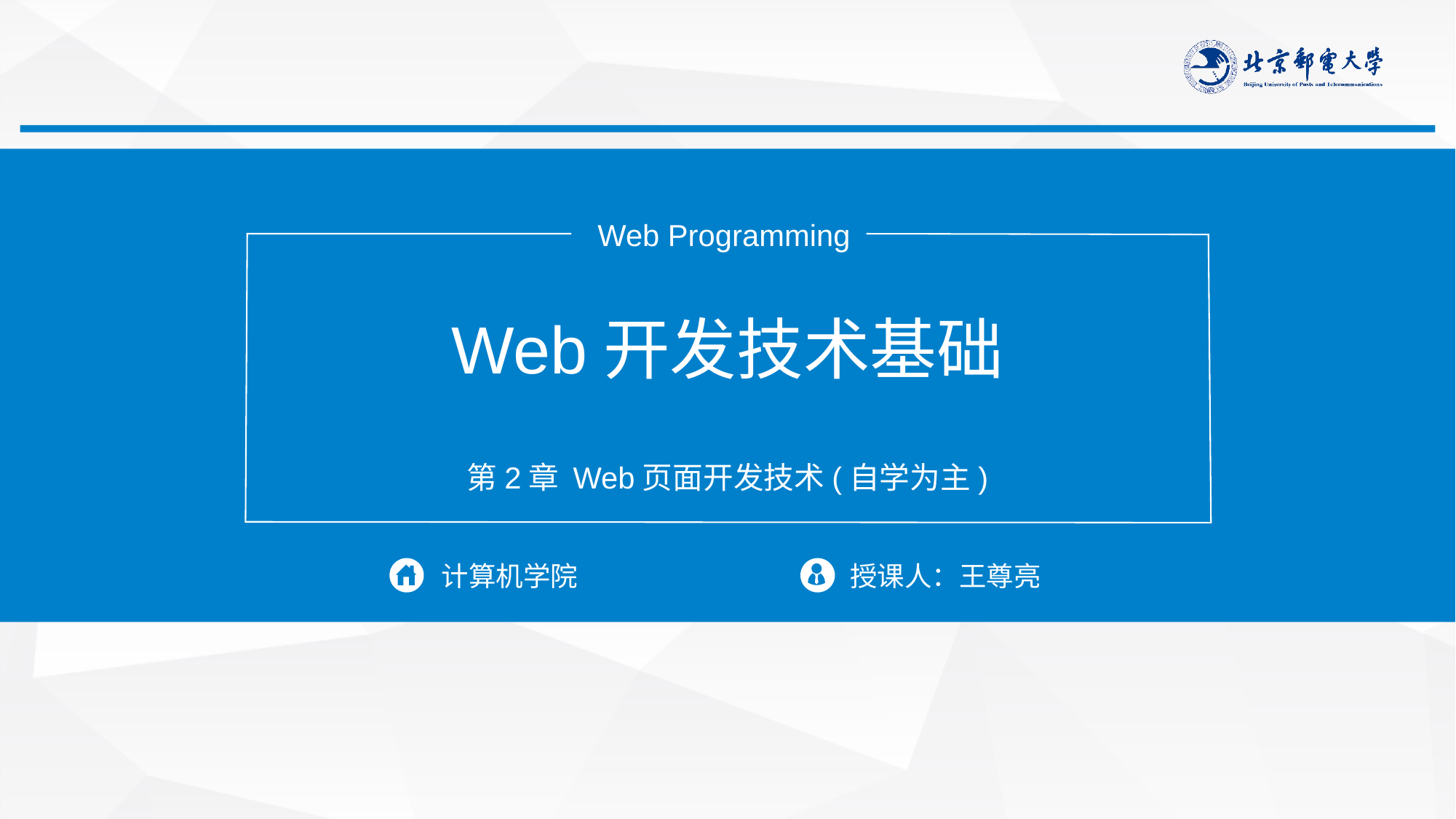

Web Programming

Web开发技术基础
第2章 Web页面开发技术(自学为主)
计算机学院
授课人：王尊亮